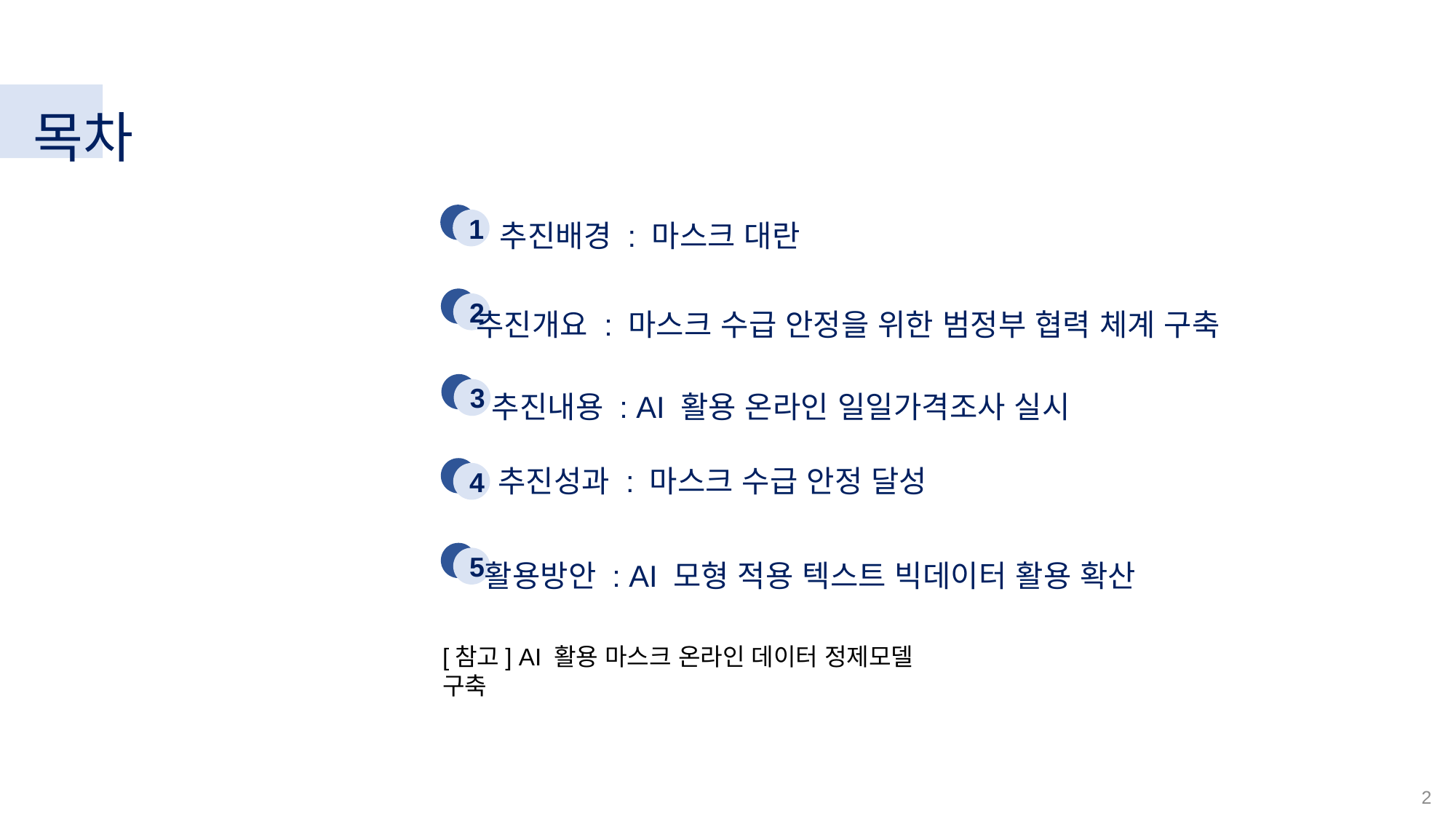

목차

추진배경 : 마스크 대란

1
추진개요 : 마스크 수급 안정을 위한 범정부 협력 체계 구축

2
추진내용 : AI 활용 온라인 일일가격조사 실시

3
 추진성과 : 마스크 수급 안정 달성

4
활용방안 : AI 모형 적용 텍스트 빅데이터 활용 확산

5
[참고] AI 활용 마스크 온라인 데이터 정제모델 구축
2